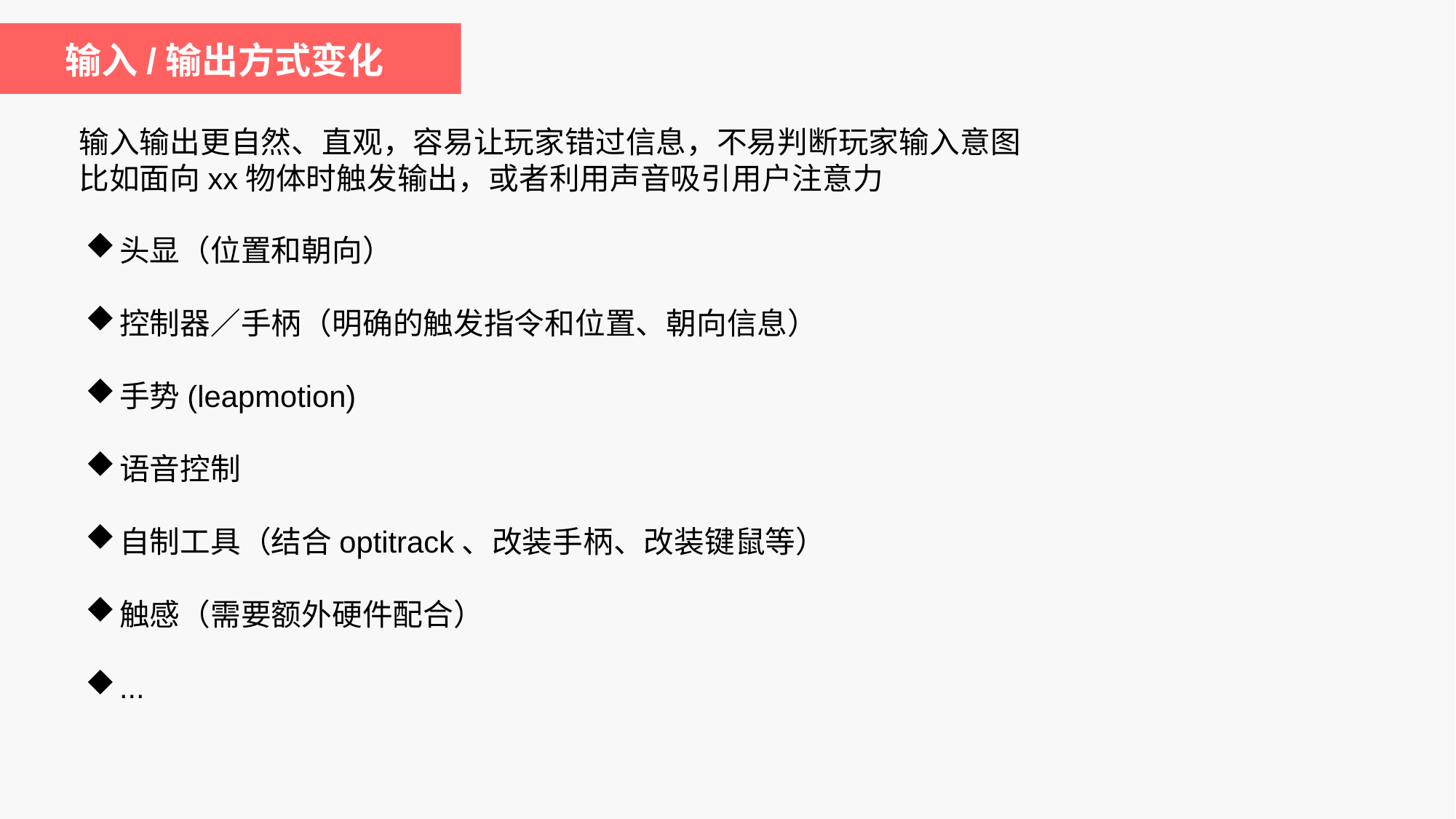

输入/输出方式变化
输入输出更自然、直观，容易让玩家错过信息，不易判断玩家输入意图
比如面向xx物体时触发输出，或者利用声音吸引用户注意力
头显（位置和朝向）

控制器／手柄（明确的触发指令和位置、朝向信息）

手势(leapmotion)

语音控制

自制工具（结合optitrack、改装手柄、改装键鼠等）

触感（需要额外硬件配合）

...